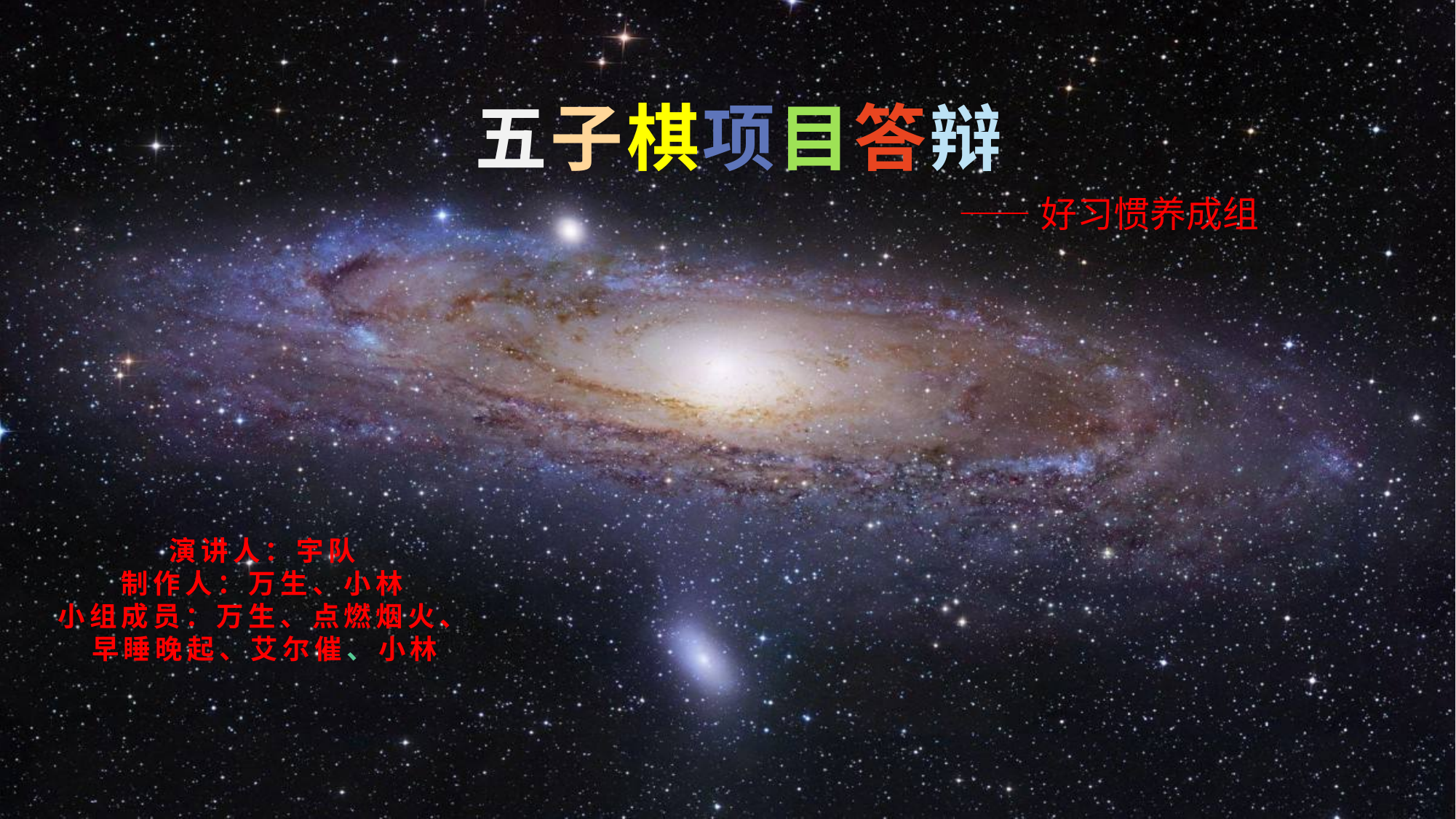

五子棋项目答辩
——好习惯养成组
# 演讲人：宇队 制作人：万生、小林 小组成员：万生、点燃烟火、早睡晚起、艾尔催、小林